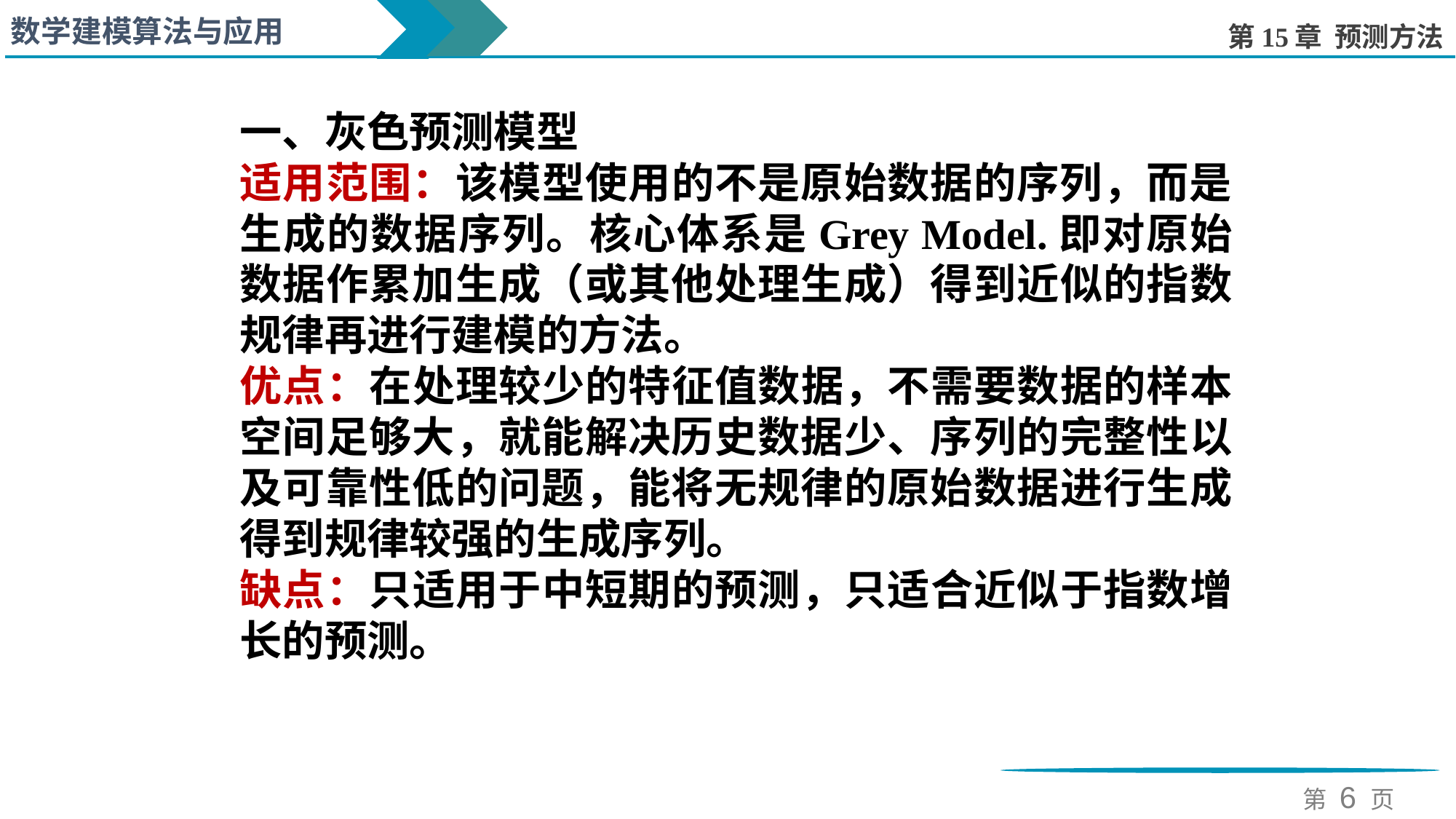

一、灰色预测模型
适用范围：该模型使用的不是原始数据的序列，而是生成的数据序列。核心体系是Grey Model.即对原始数据作累加生成（或其他处理生成）得到近似的指数规律再进行建模的方法。
优点：在处理较少的特征值数据，不需要数据的样本空间足够大，就能解决历史数据少、序列的完整性以及可靠性低的问题，能将无规律的原始数据进行生成得到规律较强的生成序列。
缺点：只适用于中短期的预测，只适合近似于指数增长的预测。